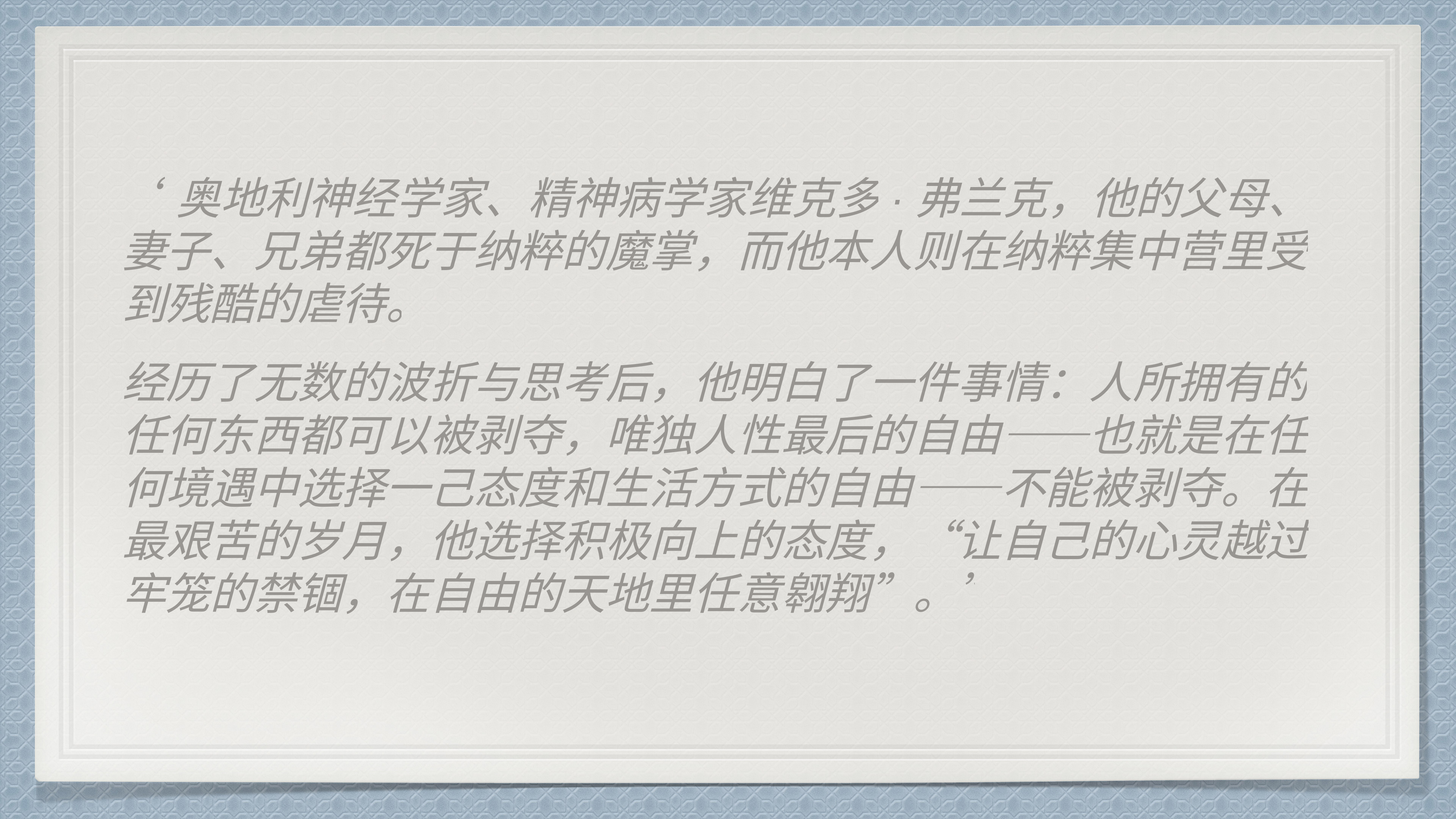

“奥地利神经学家、精神病学家维克多·弗兰克，他的父母、妻子、兄弟都死于纳粹的魔掌，而他本人则在纳粹集中营里受到残酷的虐待。
经历了无数的波折与思考后，他明白了一件事情：人所拥有的任何东西都可以被剥夺，唯独人性最后的自由——也就是在任何境遇中选择一己态度和生活方式的自由——不能被剥夺。在最艰苦的岁月，他选择积极向上的态度，“让自己的心灵越过牢笼的禁锢，在自由的天地里任意翱翔”。”